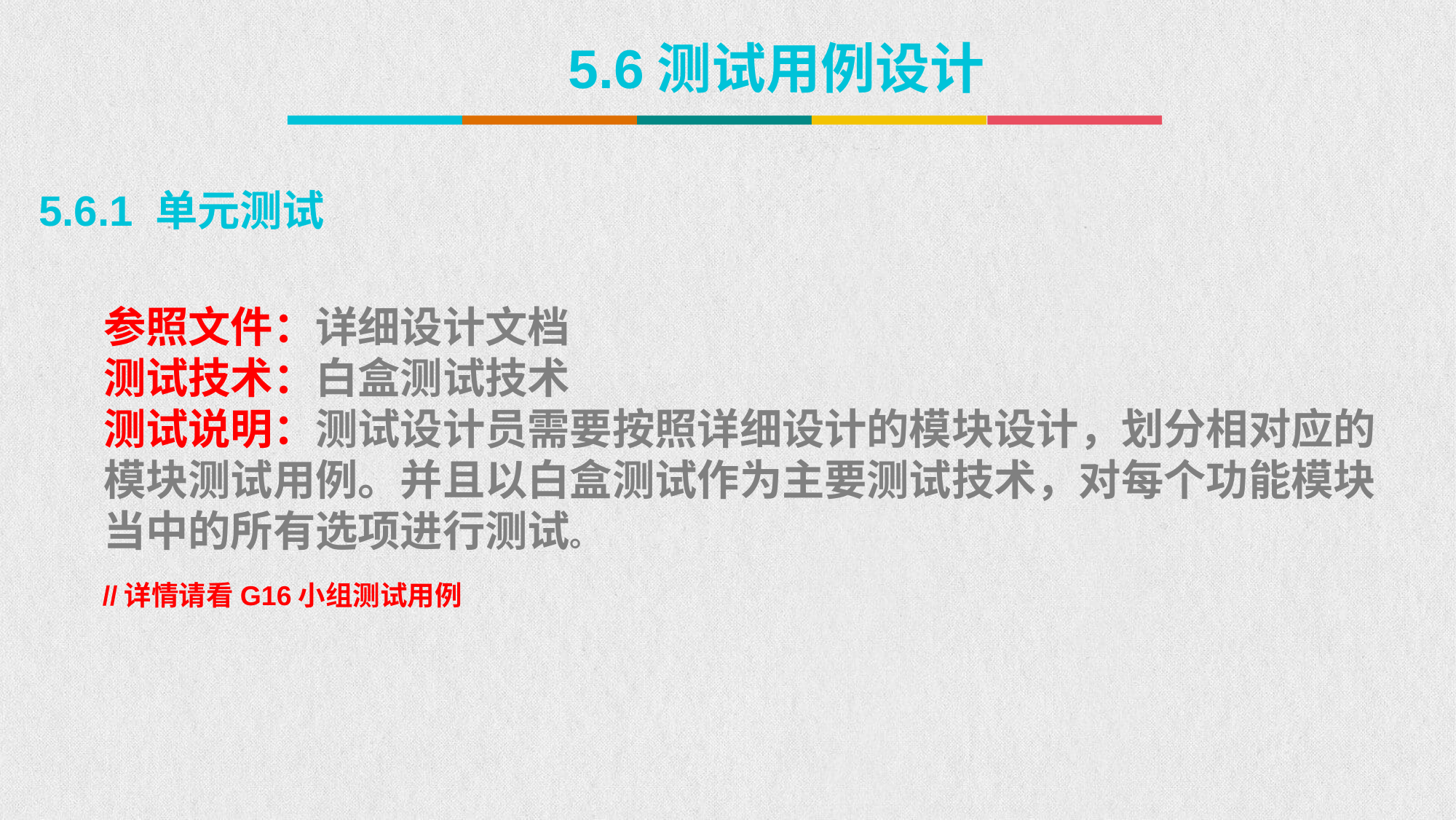

5.6测试用例设计

5.6.1 单元测试

参照文件：详细设计文档
测试技术：白盒测试技术
测试说明：测试设计员需要按照详细设计的模块设计，划分相对应的模块测试用例。并且以白盒测试作为主要测试技术，对每个功能模块当中的所有选项进行测试。
//详情请看G16小组测试用例